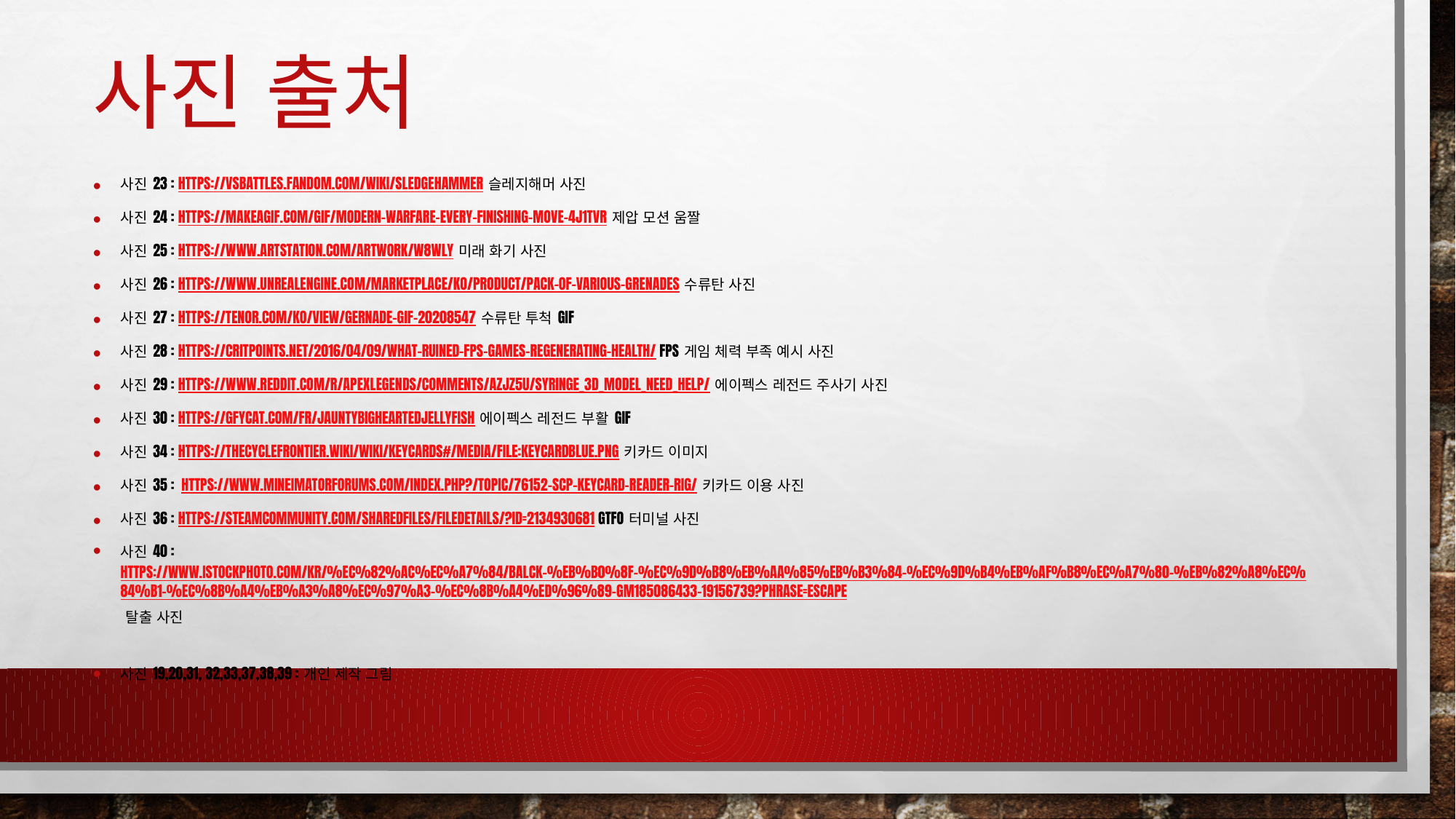

# 사진 출처

사진 23 : https://vsbattles.fandom.com/wiki/Sledgehammer 슬레지해머 사진
사진 24 : https://makeagif.com/gif/modern-warfare-every-finishing-move-4j1TVr 제압 모션 움짤
사진 25 : https://www.artstation.com/artwork/w8wlY 미래 화기 사진
사진 26 : https://www.unrealengine.com/marketplace/ko/product/pack-of-various-grenades 수류탄 사진
사진 27 : https://tenor.com/ko/view/gernade-gif-20208547 수류탄 투척 gif
사진 28 : https://critpoints.net/2016/04/09/what-ruined-fps-games-regenerating-health/ FPS 게임 체력 부족 예시 사진
사진 29 : https://www.reddit.com/r/apexlegends/comments/azjz5u/syringe_3d_model_need_help/ 에이펙스 레전드 주사기 사진
사진 30 : https://gfycat.com/fr/jauntybigheartedjellyfish 에이펙스 레전드 부활 gif
사진 34 : https://thecyclefrontier.wiki/wiki/Keycards#/media/File:KeyCardBlue.png 키카드 이미지
사진 35 :  https://www.mineimatorforums.com/index.php?/topic/76152-scp-keycard-reader-rig/ 키카드 이용 사진
사진 36 : https://steamcommunity.com/sharedfiles/filedetails/?id=2134930681 GTFO 터미널 사진
사진 40 : https://www.istockphoto.com/kr/%EC%82%AC%EC%A7%84/balck-%EB%B0%8F-%EC%9D%B8%EB%AA%85%EB%B3%84-%EC%9D%B4%EB%AF%B8%EC%A7%80-%EB%82%A8%EC%84%B1-%EC%8B%A4%EB%A3%A8%EC%97%A3-%EC%8B%A4%ED%96%89-gm185086433-19156739?phrase=escape 탈출 사진

사진 19,20,31, 32,33,37,38,39 : 개인 제작 그림